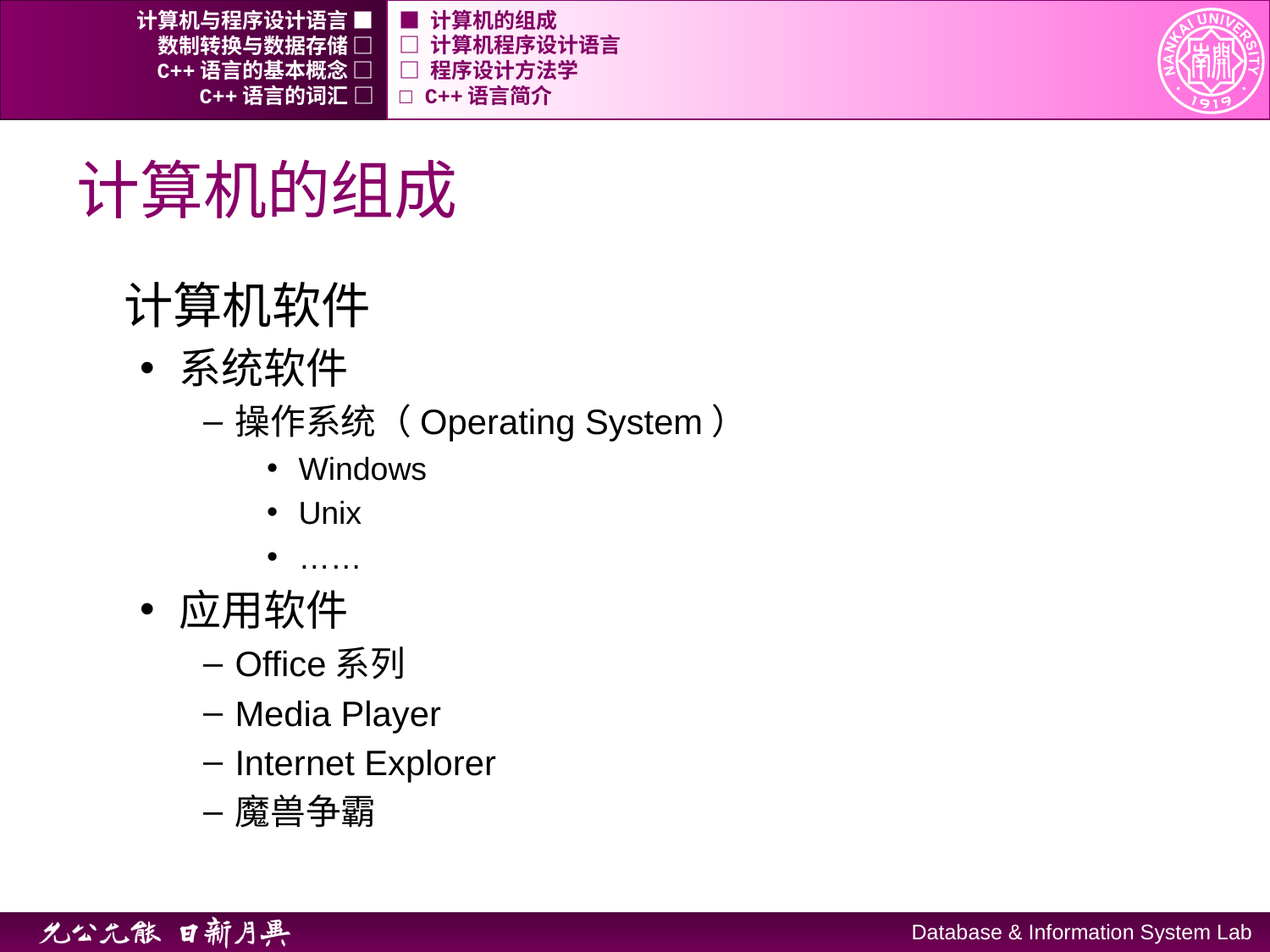

计算机与程序设计语言 ■
■ 计算机的组成
数制转换与数据存储 □
□ 计算机程序设计语言
C++语言的基本概念 □
□ 程序设计方法学
C++语言的词汇 □
□ C++语言简介
# 计算机的组成
计算机软件
系统软件
操作系统（Operating System）
Windows
Unix
……
应用软件
Office系列
Media Player
Internet Explorer
魔兽争霸